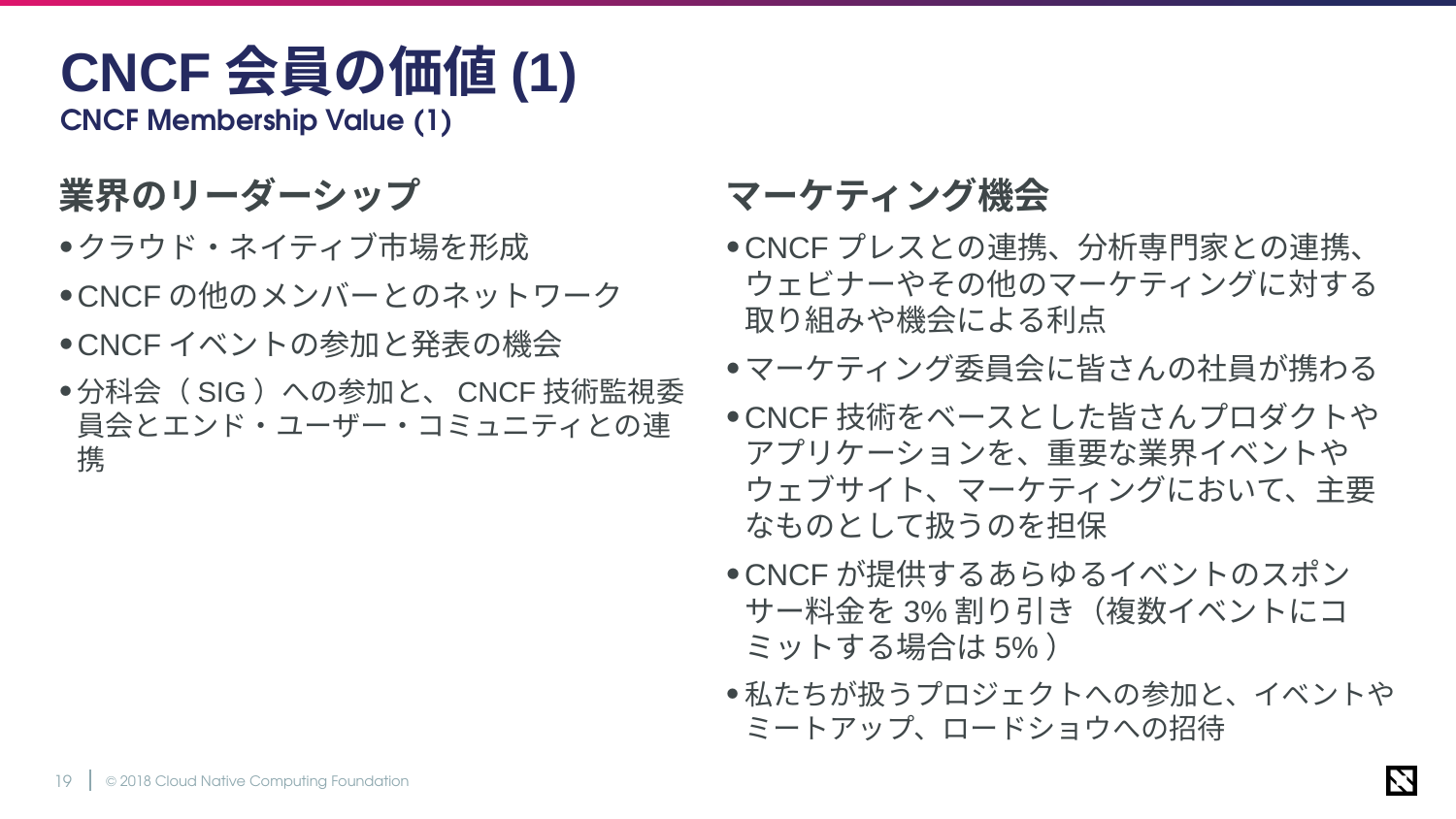

# CNCF会員の価値(1) CNCF Membership Value (1)
業界のリーダーシップ
クラウド・ネイティブ市場を形成
CNCFの他のメンバーとのネットワーク
CNCFイベントの参加と発表の機会
分科会（SIG）への参加と、CNCF技術監視委員会とエンド・ユーザー・コミュニティとの連携
マーケティング機会
CNCFプレスとの連携、分析専門家との連携、ウェビナーやその他のマーケティングに対する取り組みや機会による利点
マーケティング委員会に皆さんの社員が携わる
CNCF技術をベースとした皆さんプロダクトやアプリケーションを、重要な業界イベントやウェブサイト、マーケティングにおいて、主要なものとして扱うのを担保
CNCFが提供するあらゆるイベントのスポンサー料金を3%割り引き（複数イベントにコミットする場合は5%）
私たちが扱うプロジェクトへの参加と、イベントやミートアップ、ロードショウへの招待